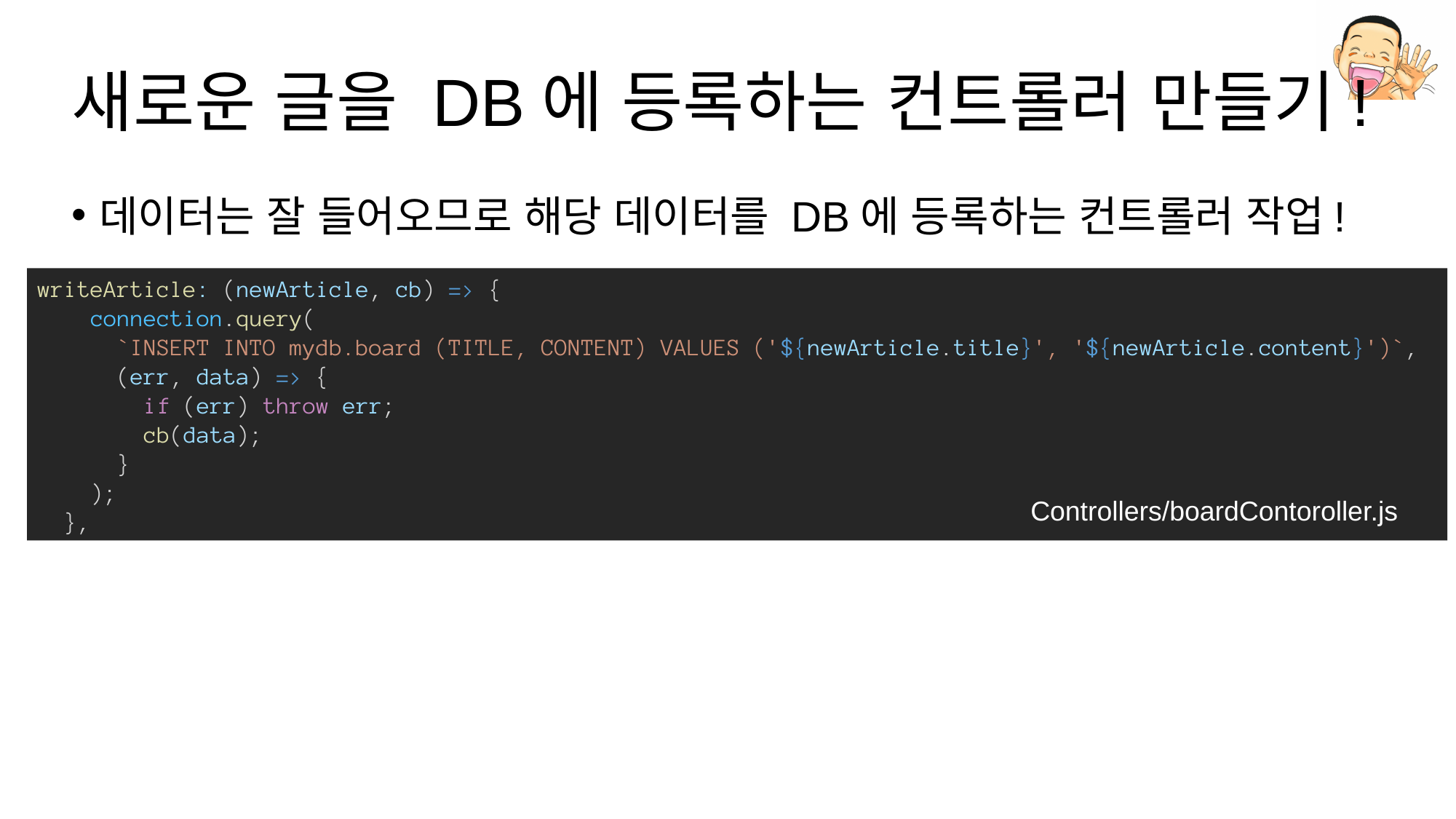

# 새로운 글을 DB에 등록하는 컨트롤러 만들기!
데이터는 잘 들어오므로 해당 데이터를 DB에 등록하는 컨트롤러 작업!
writeArticle: (newArticle, cb) => {
    connection.query(
      `INSERT INTO mydb.board (TITLE, CONTENT) VALUES ('${newArticle.title}', '${newArticle.content}')`,
      (err, data) => {
        if (err) throw err;
        cb(data);
      }
    );
  },
Controllers/boardContoroller.js